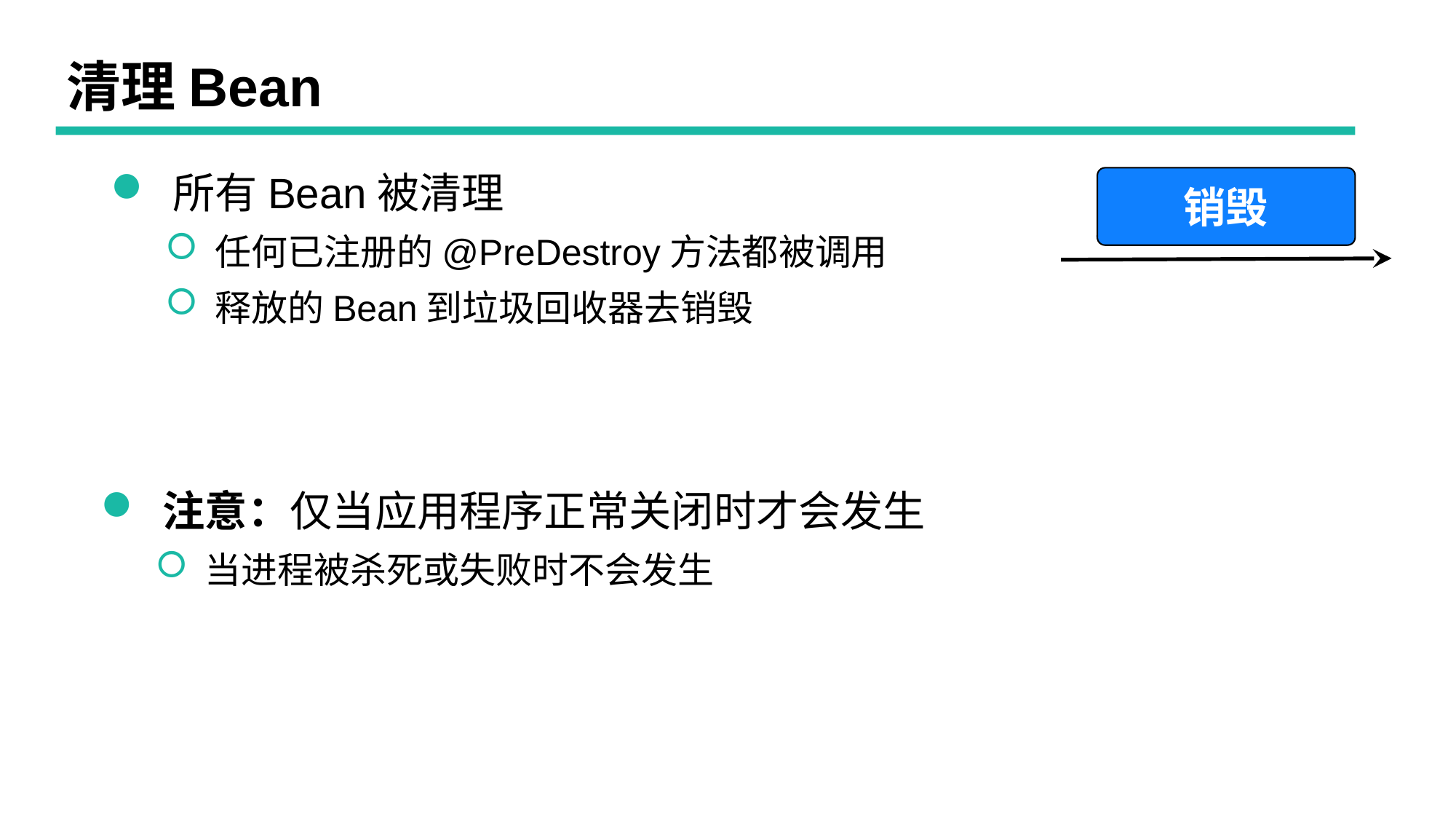

# 清理Bean
 所有Bean被清理
 任何已注册的@PreDestroy方法都被调用
 释放的Bean到垃圾回收器去销毁
销毁
 注意：仅当应用程序正常关闭时才会发生
 当进程被杀死或失败时不会发生